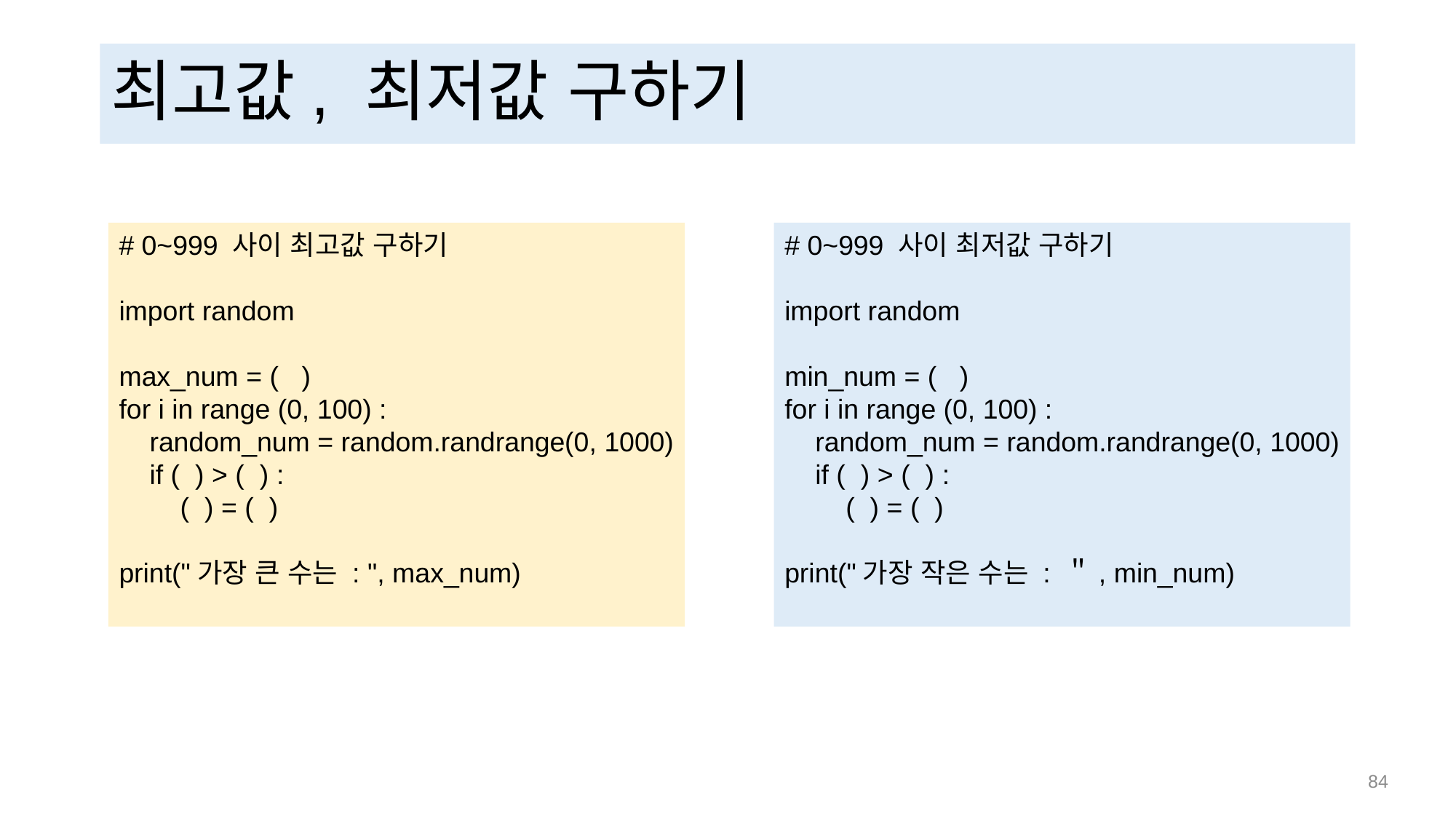

# 최고값, 최저값 구하기
# 0~999 사이 최고값 구하기

import random

max_num = (   )
for i in range (0, 100) :
    random_num = random.randrange(0, 1000)
    if (  ) > (  ) :
        (  ) = (  )

print("가장 큰 수는 : ", max_num)

# 0~999 사이 최저값 구하기

import random

min_num = (   )
for i in range (0, 100) :
    random_num = random.randrange(0, 1000)
    if (  ) > (  ) :
        (  ) = (  )

print("가장 작은 수는 : ＂, min_num)

 84